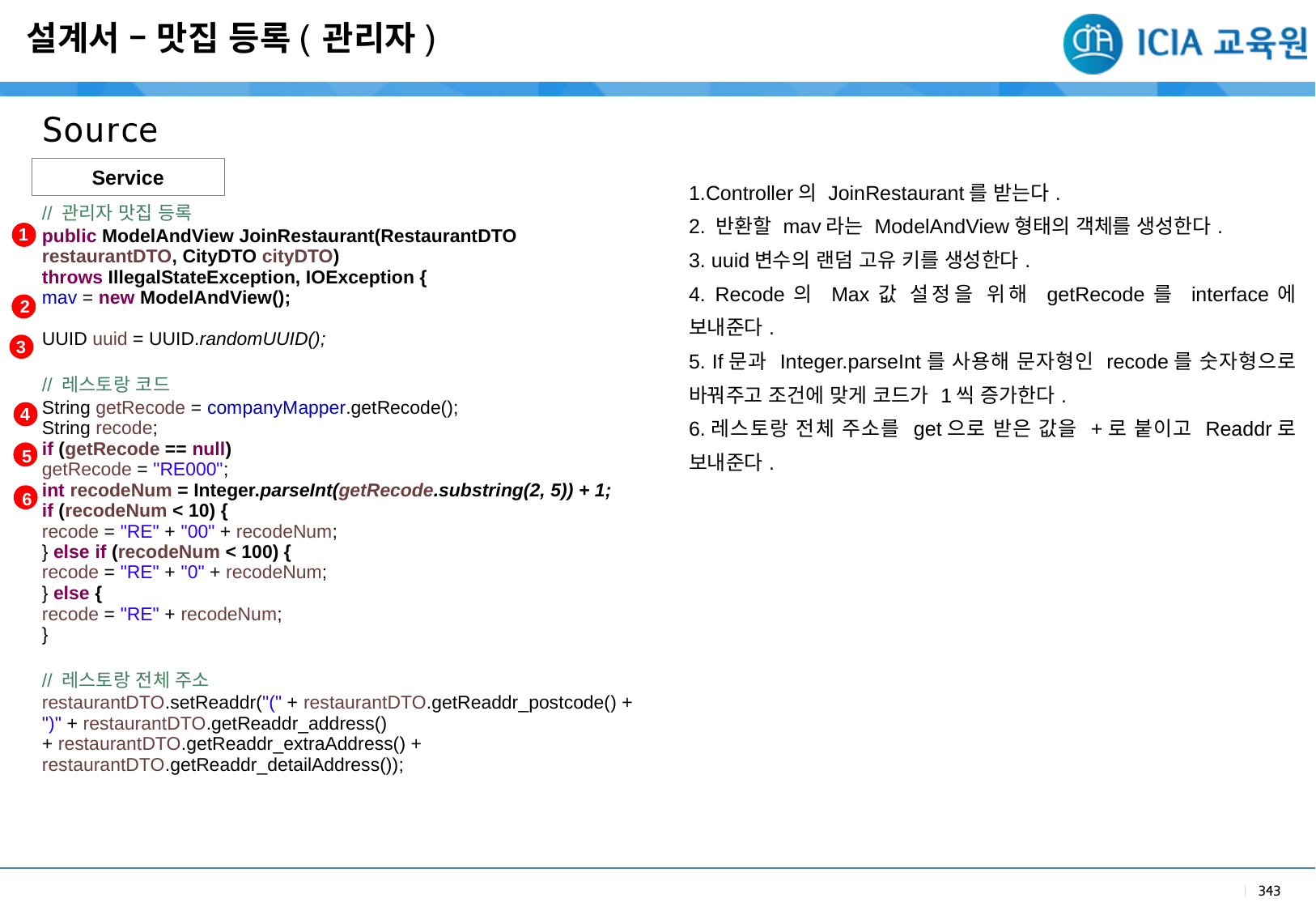

설계서 – 맛집 등록(관리자)
|  |
| --- |
| 1.Controller의 JoinRestaurant를 받는다. 2. 반환할 mav라는 ModelAndView형태의 객체를 생성한다. 3. uuid변수의 랜덤 고유 키를 생성한다. 4. Recode의 Max값 설정을 위해 getRecode를 interface에 보내준다. 5. If문과 Integer.parseInt를 사용해 문자형인 recode를 숫자형으로 바꿔주고 조건에 맞게 코드가 1씩 증가한다. 6.레스토랑 전체 주소를 get으로 받은 값을 +로 붙이고 Readdr로 보내준다. |
Source
Service
|  |
| --- |
| // 관리자 맛집 등록 public ModelAndView JoinRestaurant(RestaurantDTO restaurantDTO, CityDTO cityDTO) throws IllegalStateException, IOException { mav = new ModelAndView(); UUID uuid = UUID.randomUUID(); // 레스토랑 코드 String getRecode = companyMapper.getRecode(); String recode; if (getRecode == null) getRecode = "RE000"; int recodeNum = Integer.parseInt(getRecode.substring(2, 5)) + 1; if (recodeNum < 10) { recode = "RE" + "00" + recodeNum; } else if (recodeNum < 100) { recode = "RE" + "0" + recodeNum; } else { recode = "RE" + recodeNum; } // 레스토랑 전체 주소 restaurantDTO.setReaddr("(" + restaurantDTO.getReaddr\_postcode() + ")" + restaurantDTO.getReaddr\_address() + restaurantDTO.getReaddr\_extraAddress() + restaurantDTO.getReaddr\_detailAddress()); |
|  |
1

2

3

4

5

6